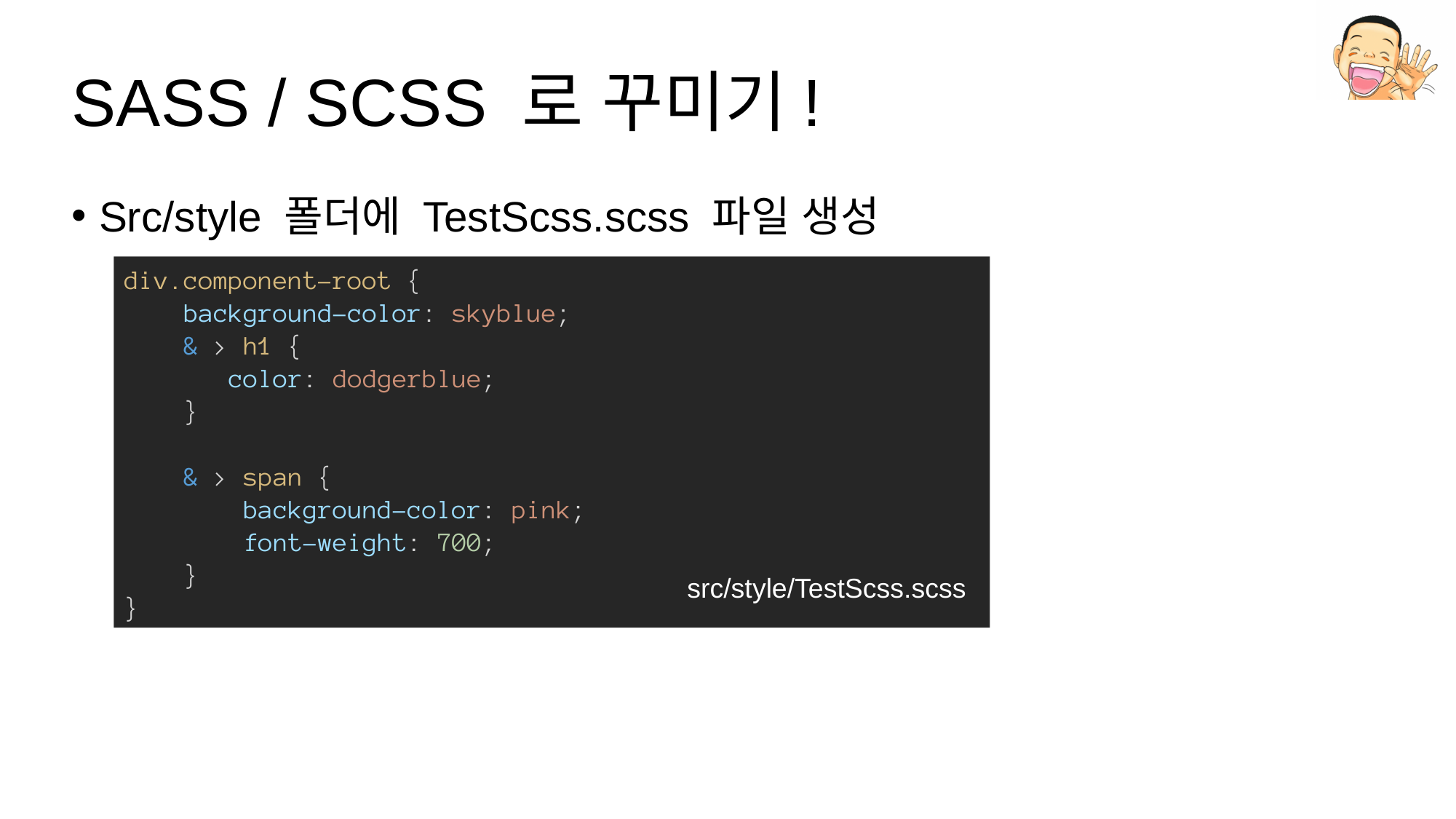

# SASS / SCSS 로 꾸미기!
Src/style 폴더에 TestScss.scss 파일 생성
div.component-root {
    background-color: skyblue;
    & > h1 {
       color: dodgerblue;
    }

    & > span {
        background-color: pink;
        font-weight: 700;
    }
}
src/style/TestScss.scss